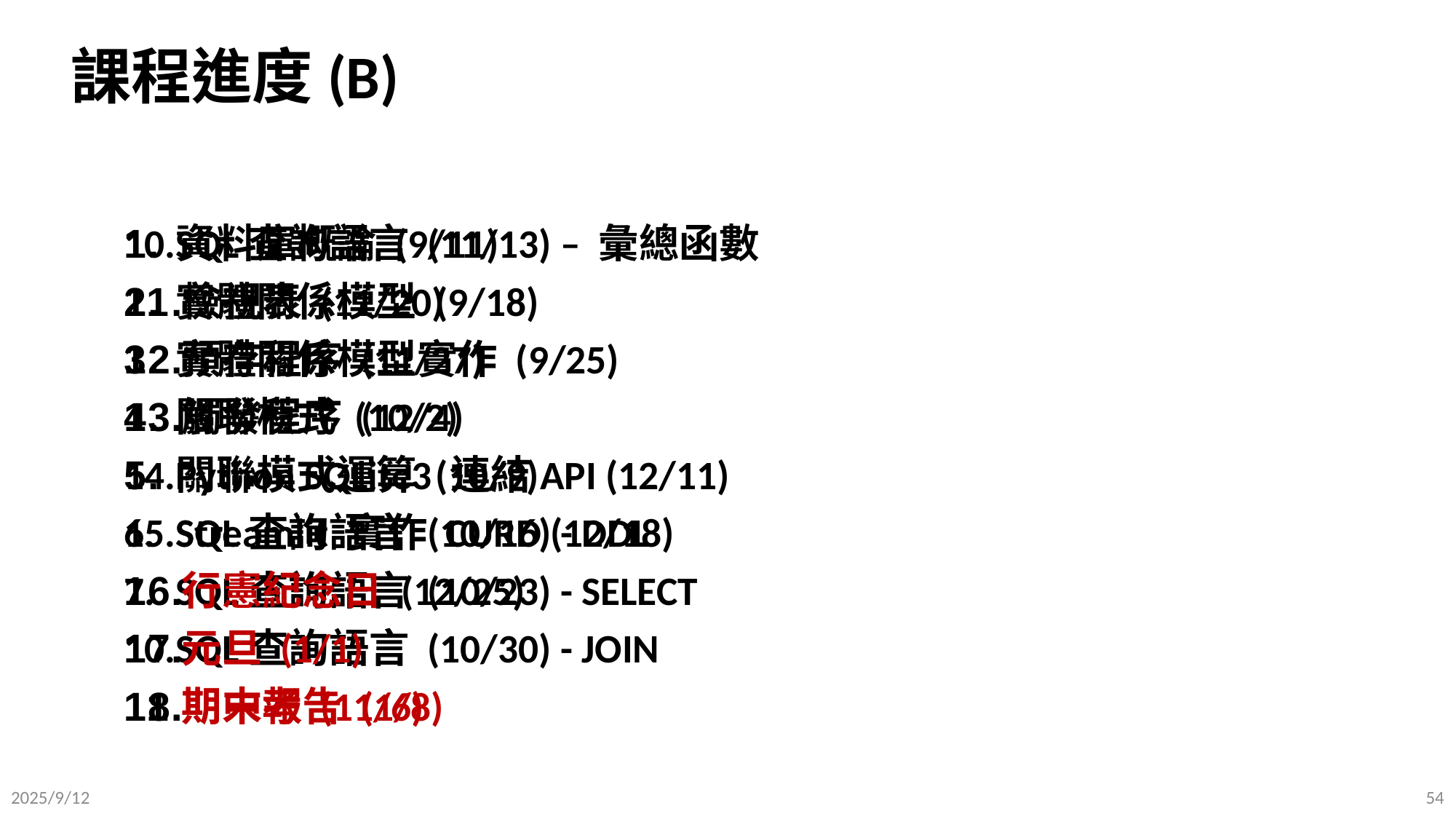

# 課程進度(B)
資料庫概論 (9/11)
實體關係模型 (9/18)
實體關係模型實作 (9/25)
關聯模式 (10/2)
關聯模式運算 (10/9)
SQL查詢語言 (10/16) - DDL
SQL查詢語言 (10/23) - SELECT
SQL查詢語言 (10/30) - JOIN
期中考 (11/6)
SQL查詢語言 (11/13) – 彙總函數
檢視表 (11/20)
預存程序 (11/27)
觸發程序 (12/4)
Python SQLite3 連結API (12/11)
Streamlit 實作 CURD (12/18)
行憲紀念日 (12/25)
元旦 (1/1)
期末報告 (1/8)
2025/9/12
54